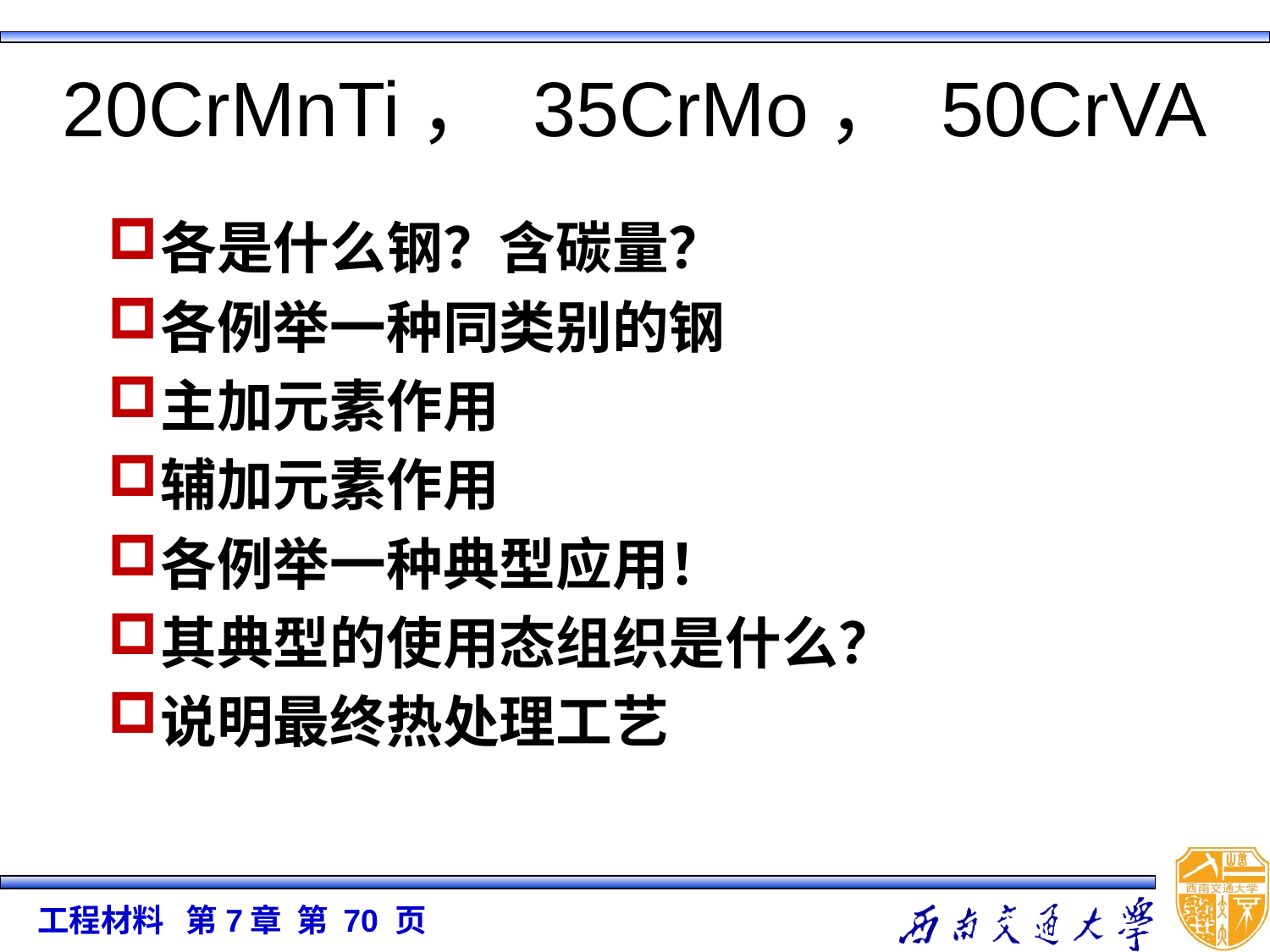

20CrMnTi， 35CrMo， 50CrVA
各是什么钢？含碳量？
各例举一种同类别的钢
主加元素作用
辅加元素作用
各例举一种典型应用！
其典型的使用态组织是什么？
说明最终热处理工艺